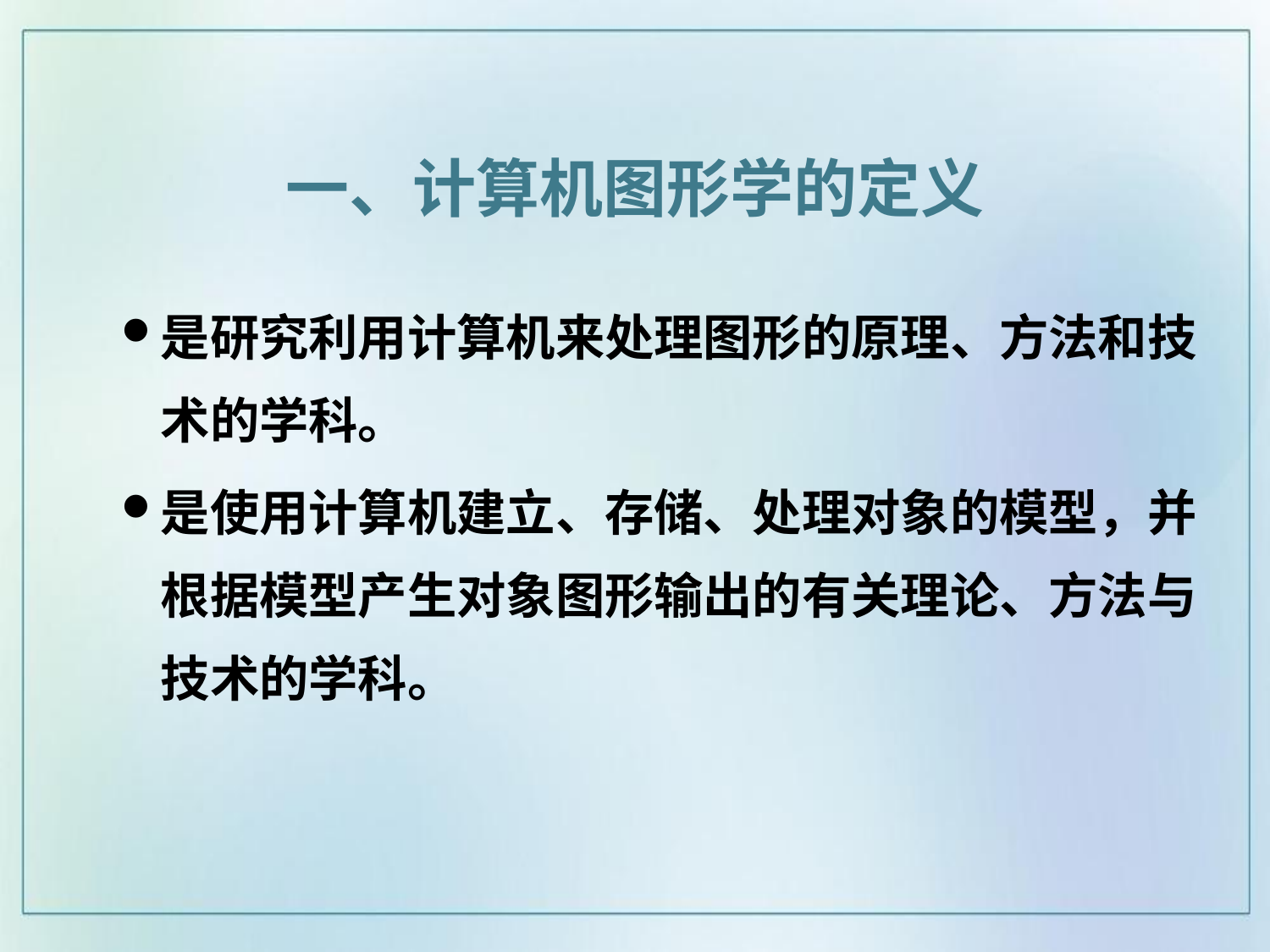

一、计算机图形学的定义
是研究利用计算机来处理图形的原理、方法和技术的学科。
是使用计算机建立、存储、处理对象的模型，并根据模型产生对象图形输出的有关理论、方法与技术的学科。